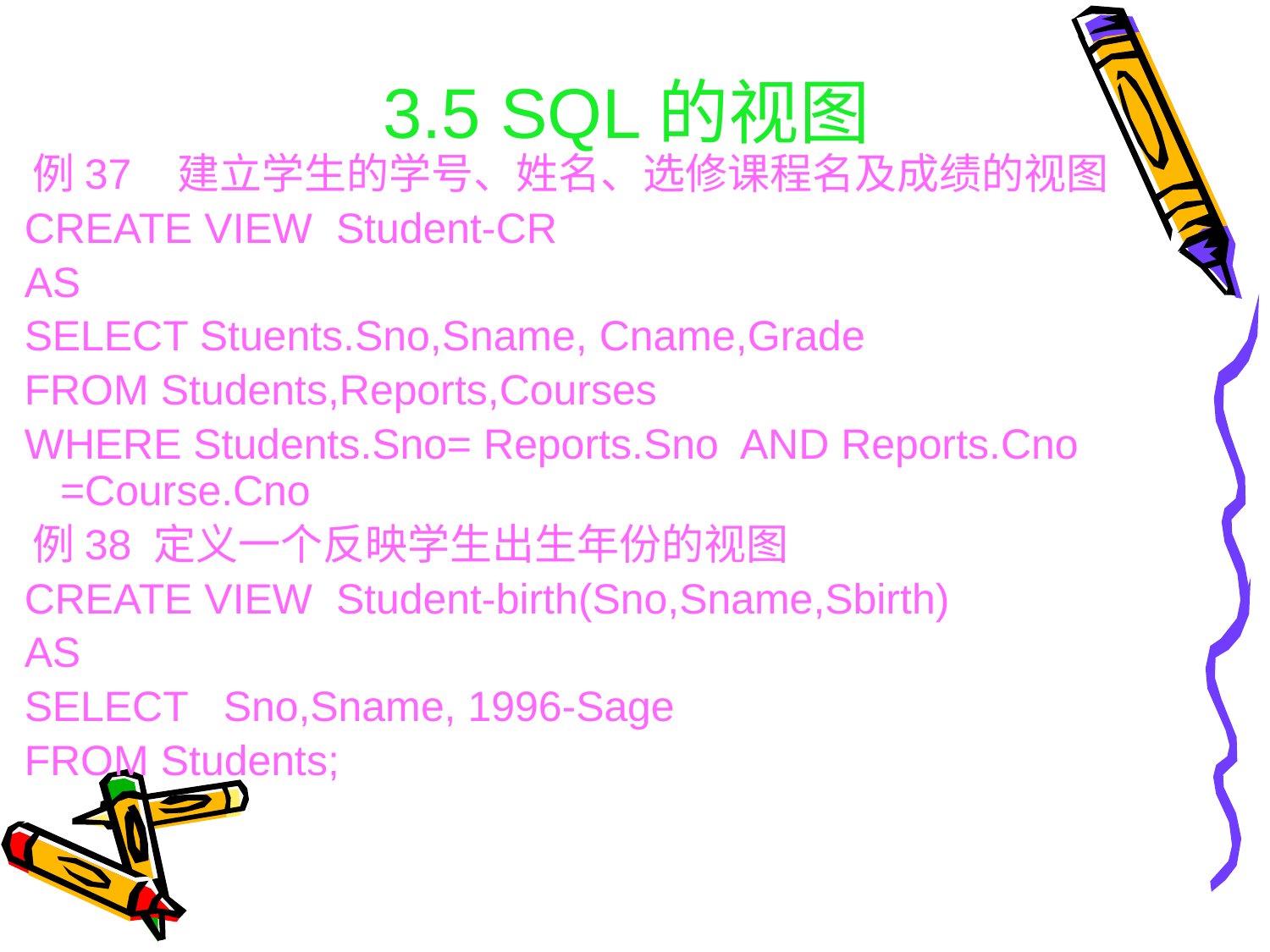

# 3.5 SQL的视图
 例37   建立学生的学号、姓名、选修课程名及成绩的视图
 CREATE VIEW  Student-CR
 AS
 SELECT Stuents.Sno,Sname, Cname,Grade
 FROM Students,Reports,Courses
 WHERE Students.Sno= Reports.Sno  AND Reports.Cno =Course.Cno
 例38 定义一个反映学生出生年份的视图
 CREATE VIEW  Student-birth(Sno,Sname,Sbirth)
 AS
 SELECT   Sno,Sname, 1996-Sage
 FROM Students;